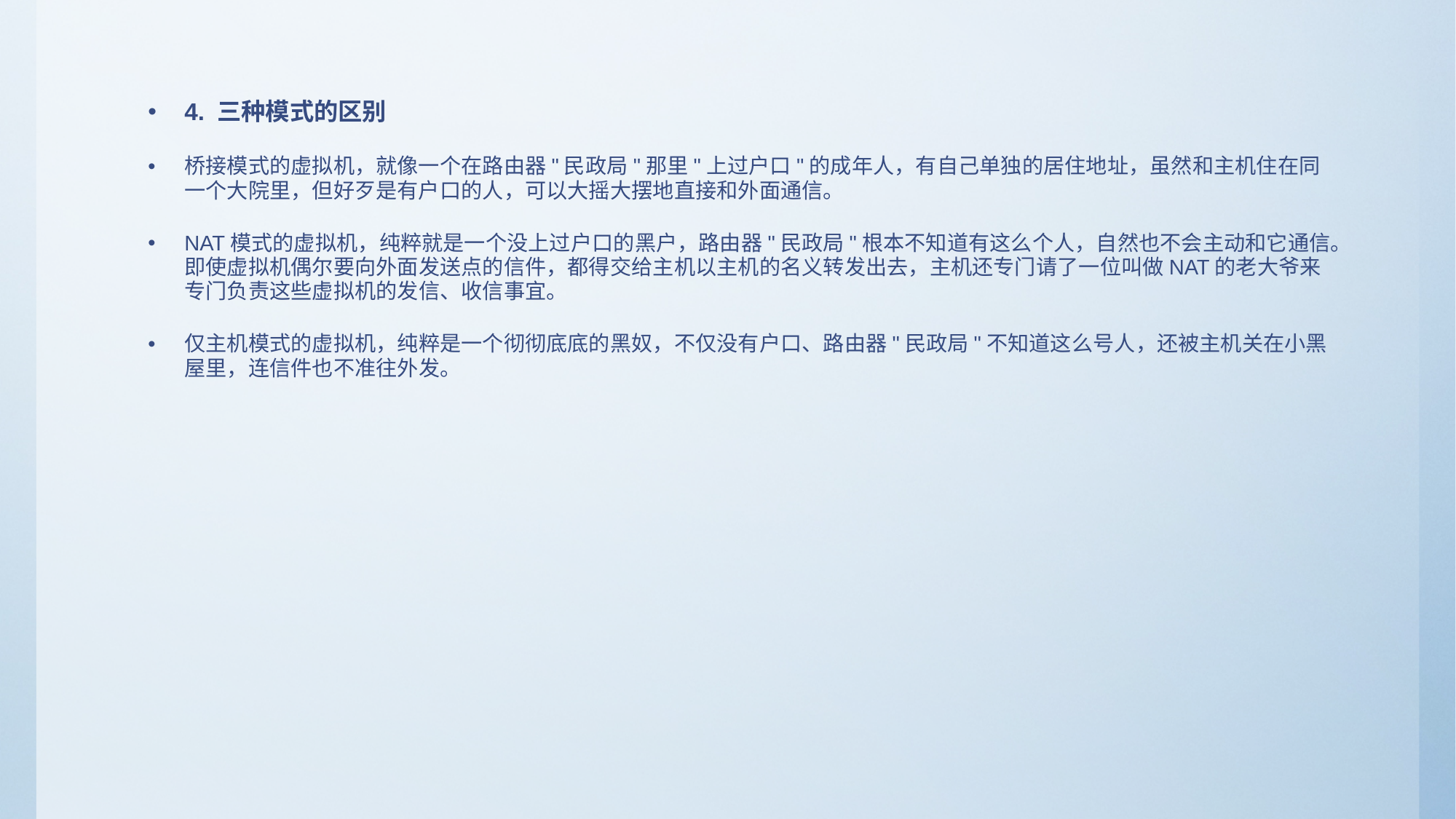

4. 三种模式的区别
桥接模式的虚拟机，就像一个在路由器"民政局"那里"上过户口"的成年人，有自己单独的居住地址，虽然和主机住在同一个大院里，但好歹是有户口的人，可以大摇大摆地直接和外面通信。
NAT模式的虚拟机，纯粹就是一个没上过户口的黑户，路由器"民政局"根本不知道有这么个人，自然也不会主动和它通信。即使虚拟机偶尔要向外面发送点的信件，都得交给主机以主机的名义转发出去，主机还专门请了一位叫做NAT的老大爷来专门负责这些虚拟机的发信、收信事宜。
仅主机模式的虚拟机，纯粹是一个彻彻底底的黑奴，不仅没有户口、路由器"民政局"不知道这么号人，还被主机关在小黑屋里，连信件也不准往外发。